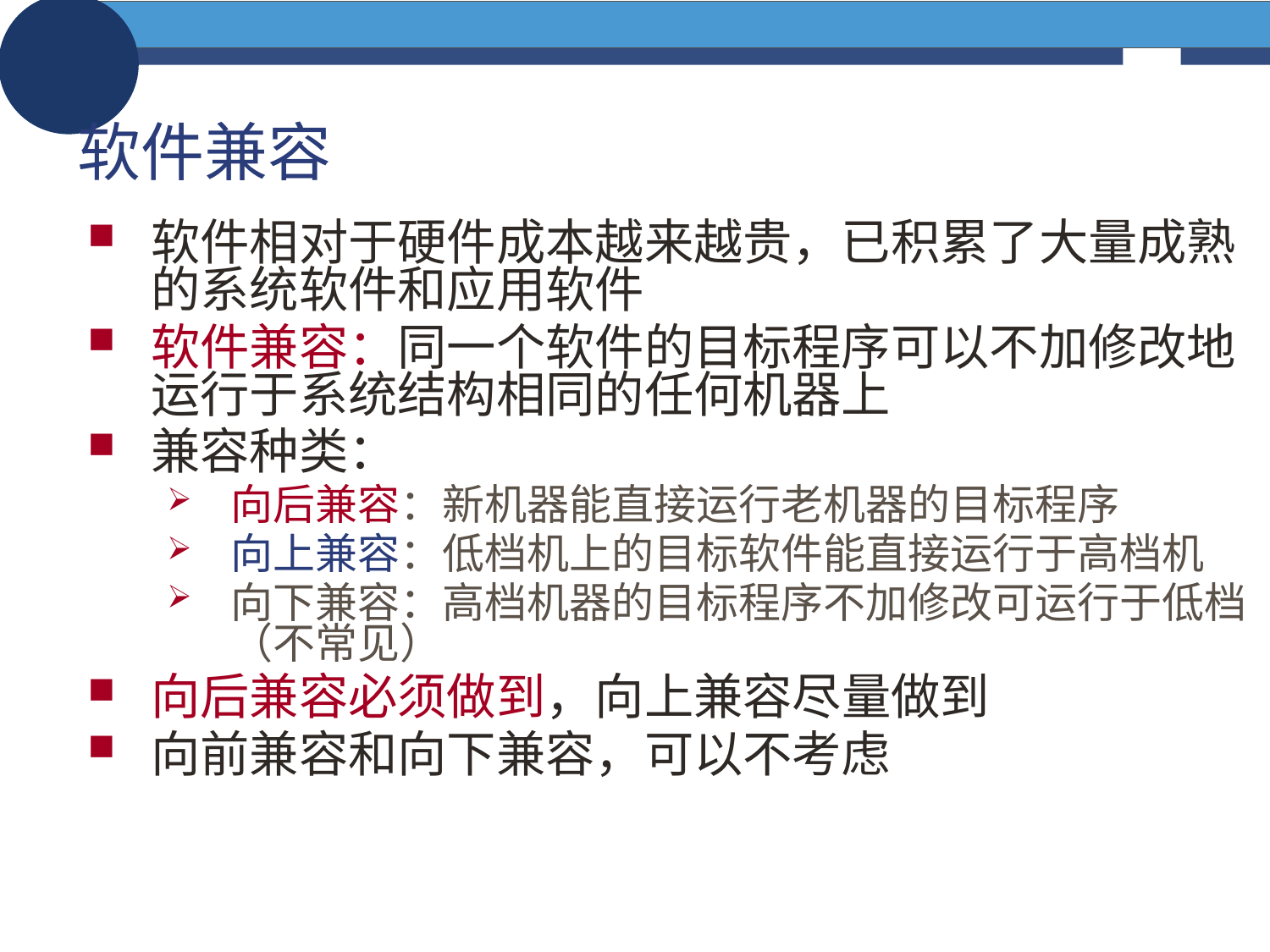

# 软件兼容
软件相对于硬件成本越来越贵，已积累了大量成熟的系统软件和应用软件
软件兼容：同一个软件的目标程序可以不加修改地运行于系统结构相同的任何机器上
兼容种类：
向后兼容：新机器能直接运行老机器的目标程序
向上兼容：低档机上的目标软件能直接运行于高档机
向下兼容：高档机器的目标程序不加修改可运行于低档（不常见）
向后兼容必须做到，向上兼容尽量做到
向前兼容和向下兼容，可以不考虑